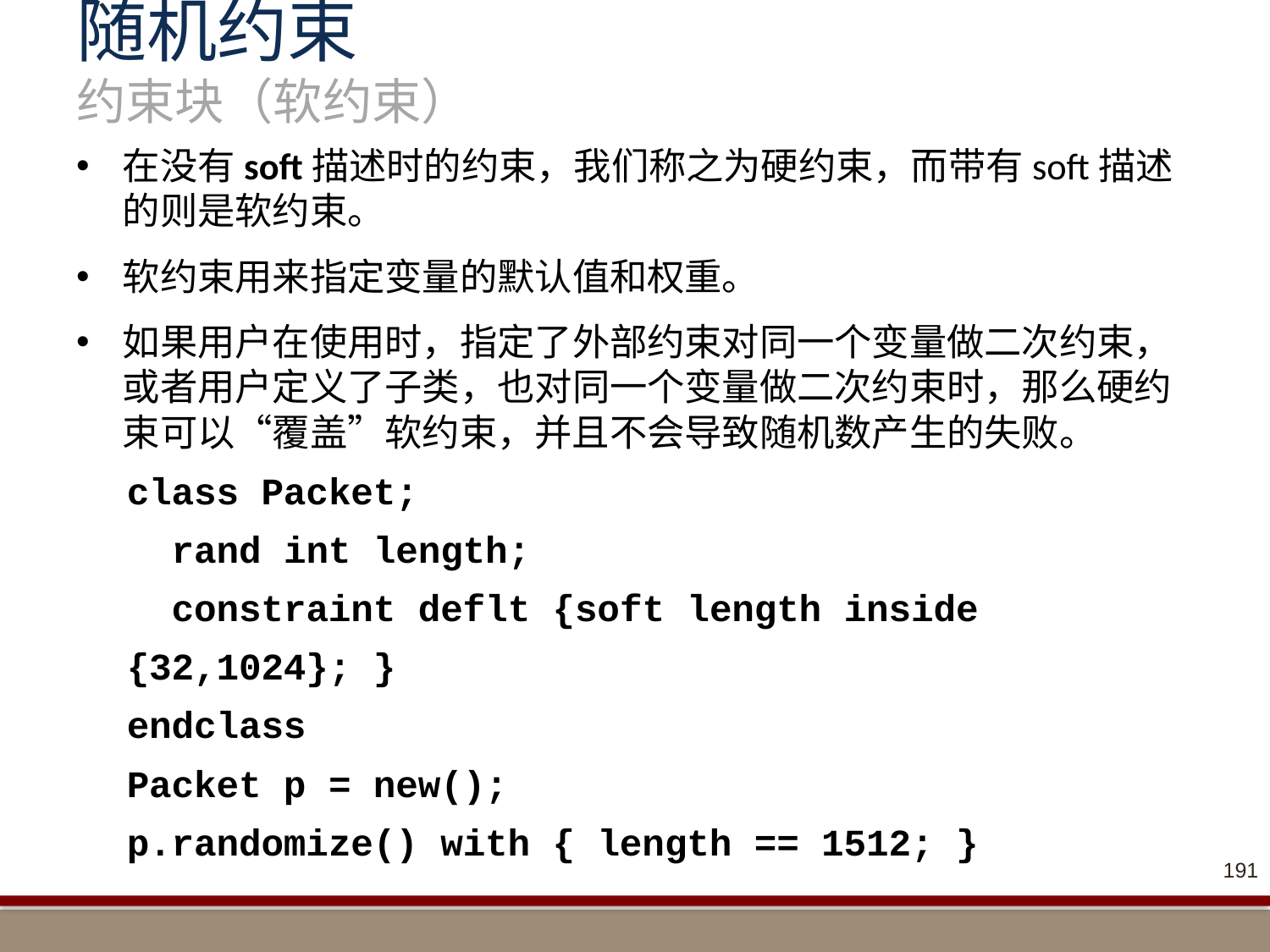

# 随机约束 约束块（软约束）
在没有soft描述时的约束，我们称之为硬约束，而带有soft描述的则是软约束。
软约束用来指定变量的默认值和权重。
如果用户在使用时，指定了外部约束对同一个变量做二次约束，或者用户定义了子类，也对同一个变量做二次约束时，那么硬约束可以“覆盖”软约束，并且不会导致随机数产生的失败。
class Packet;
  rand int length;
  constraint deflt {soft length inside {32,1024}; }
endclass
Packet p = new();
p.randomize() with { length == 1512; }
191